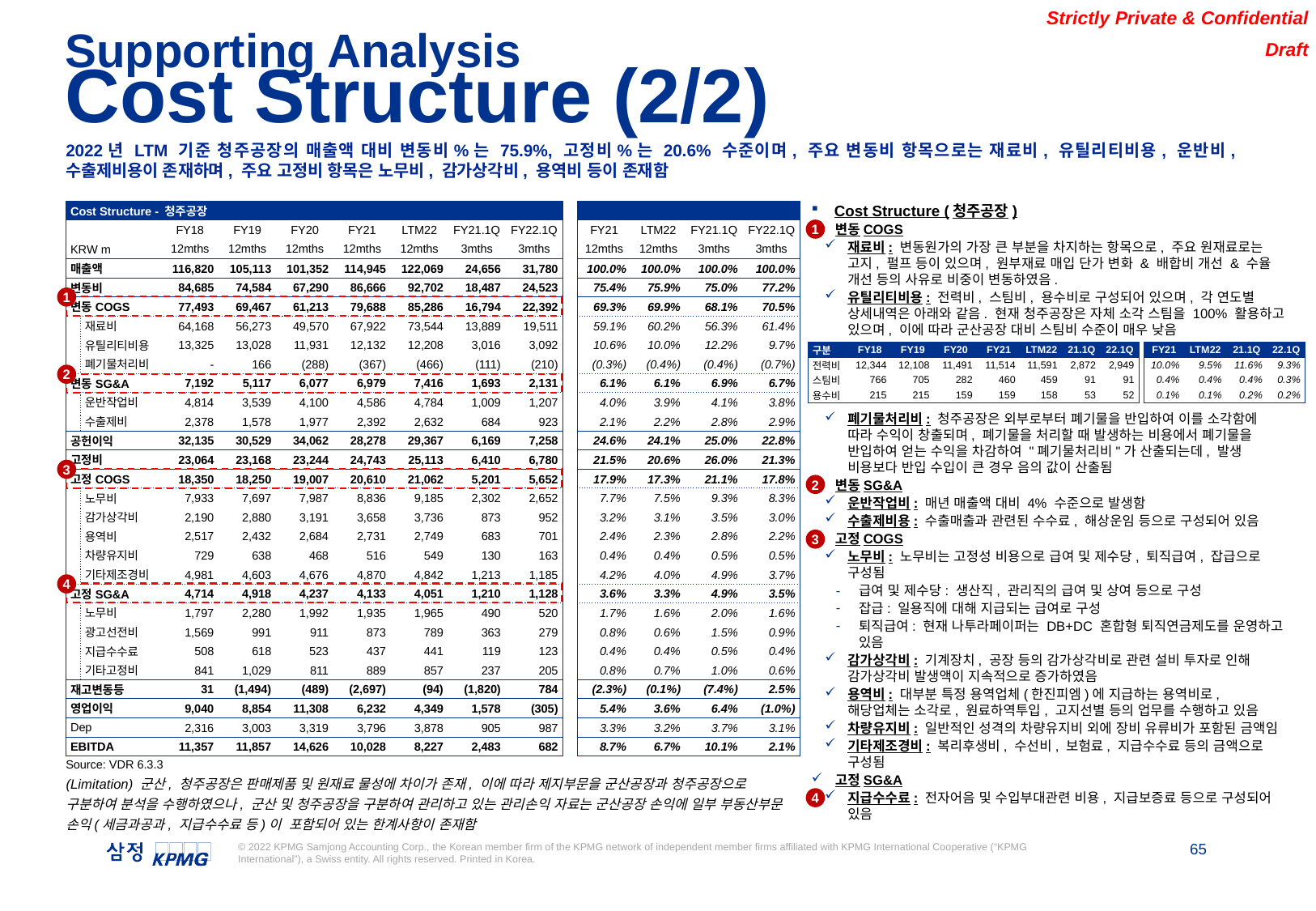

Supporting Analysis
Cost Structure (2/2)
2022년 LTM 기준 청주공장의 매출액 대비 변동비%는 75.9%, 고정비%는 20.6% 수준이며, 주요 변동비 항목으로는 재료비, 유틸리티비용, 운반비, 수출제비용이 존재하며, 주요 고정비 항목은 노무비, 감가상각비, 용역비 등이 존재함
| Cost Structure - 청주공장 |  |  |  |  |  |  |  |  |  |  |  |  |  |
| --- | --- | --- | --- | --- | --- | --- | --- | --- | --- | --- | --- | --- | --- |
|  |  | FY18 | FY19 | FY20 | FY21 | LTM22 | FY21.1Q | FY22.1Q |  | FY21 | LTM22 | FY21.1Q | FY22.1Q |
| KRW m |  | 12mths | 12mths | 12mths | 12mths | 12mths | 3mths | 3mths |  | 12mths | 12mths | 3mths | 3mths |
| 매출액 |  | 116,820 | 105,113 | 101,352 | 114,945 | 122,069 | 24,656 | 31,780 |  | 100.0% | 100.0% | 100.0% | 100.0% |
| 변동비 |  | 84,685 | 74,584 | 67,290 | 86,666 | 92,702 | 18,487 | 24,523 |  | 75.4% | 75.9% | 75.0% | 77.2% |
| 변동COGS |  | 77,493 | 69,467 | 61,213 | 79,688 | 85,286 | 16,794 | 22,392 |  | 69.3% | 69.9% | 68.1% | 70.5% |
|  | 재료비 | 64,168 | 56,273 | 49,570 | 67,922 | 73,544 | 13,889 | 19,511 |  | 59.1% | 60.2% | 56.3% | 61.4% |
|  | 유틸리티비용 | 13,325 | 13,028 | 11,931 | 12,132 | 12,208 | 3,016 | 3,092 |  | 10.6% | 10.0% | 12.2% | 9.7% |
|  | 폐기물처리비 | - | 166 | (288) | (367) | (466) | (111) | (210) |  | (0.3%) | (0.4%) | (0.4%) | (0.7%) |
| 변동SG&A |  | 7,192 | 5,117 | 6,077 | 6,979 | 7,416 | 1,693 | 2,131 |  | 6.1% | 6.1% | 6.9% | 6.7% |
|  | 운반작업비 | 4,814 | 3,539 | 4,100 | 4,586 | 4,784 | 1,009 | 1,207 |  | 4.0% | 3.9% | 4.1% | 3.8% |
|  | 수출제비 | 2,378 | 1,578 | 1,977 | 2,392 | 2,632 | 684 | 923 |  | 2.1% | 2.2% | 2.8% | 2.9% |
| 공헌이익 |  | 32,135 | 30,529 | 34,062 | 28,278 | 29,367 | 6,169 | 7,258 |  | 24.6% | 24.1% | 25.0% | 22.8% |
| 고정비 |  | 23,064 | 23,168 | 23,244 | 24,743 | 25,113 | 6,410 | 6,780 |  | 21.5% | 20.6% | 26.0% | 21.3% |
| 고정COGS |  | 18,350 | 18,250 | 19,007 | 20,610 | 21,062 | 5,201 | 5,652 |  | 17.9% | 17.3% | 21.1% | 17.8% |
|  | 노무비 | 7,933 | 7,697 | 7,987 | 8,836 | 9,185 | 2,302 | 2,652 |  | 7.7% | 7.5% | 9.3% | 8.3% |
|  | 감가상각비 | 2,190 | 2,880 | 3,191 | 3,658 | 3,736 | 873 | 952 |  | 3.2% | 3.1% | 3.5% | 3.0% |
|  | 용역비 | 2,517 | 2,432 | 2,684 | 2,731 | 2,749 | 683 | 701 |  | 2.4% | 2.3% | 2.8% | 2.2% |
|  | 차량유지비 | 729 | 638 | 468 | 516 | 549 | 130 | 163 |  | 0.4% | 0.4% | 0.5% | 0.5% |
|  | 기타제조경비 | 4,981 | 4,603 | 4,676 | 4,870 | 4,842 | 1,213 | 1,185 |  | 4.2% | 4.0% | 4.9% | 3.7% |
| 고정SG&A |  | 4,714 | 4,918 | 4,237 | 4,133 | 4,051 | 1,210 | 1,128 |  | 3.6% | 3.3% | 4.9% | 3.5% |
|  | 노무비 | 1,797 | 2,280 | 1,992 | 1,935 | 1,965 | 490 | 520 |  | 1.7% | 1.6% | 2.0% | 1.6% |
|  | 광고선전비 | 1,569 | 991 | 911 | 873 | 789 | 363 | 279 |  | 0.8% | 0.6% | 1.5% | 0.9% |
|  | 지급수수료 | 508 | 618 | 523 | 437 | 441 | 119 | 123 |  | 0.4% | 0.4% | 0.5% | 0.4% |
|  | 기타고정비 | 841 | 1,029 | 811 | 889 | 857 | 237 | 205 |  | 0.8% | 0.7% | 1.0% | 0.6% |
| 재고변동등 |  | 31 | (1,494) | (489) | (2,697) | (94) | (1,820) | 784 |  | (2.3%) | (0.1%) | (7.4%) | 2.5% |
| 영업이익 |  | 9,040 | 8,854 | 11,308 | 6,232 | 4,349 | 1,578 | (305) |  | 5.4% | 3.6% | 6.4% | (1.0%) |
| Dep |  | 2,316 | 3,003 | 3,319 | 3,796 | 3,878 | 905 | 987 |  | 3.3% | 3.2% | 3.7% | 3.1% |
| EBITDA |  | 11,357 | 11,857 | 14,626 | 10,028 | 8,227 | 2,483 | 682 |  | 8.7% | 6.7% | 10.1% | 2.1% |
Cost Structure (청주공장)
변동COGS
재료비: 변동원가의 가장 큰 부분을 차지하는 항목으로, 주요 원재료로는 고지, 펄프 등이 있으며, 원부재료 매입 단가 변화 & 배합비 개선 & 수율 개선 등의 사유로 비중이 변동하였음.
유틸리티비용: 전력비, 스팀비, 용수비로 구성되어 있으며, 각 연도별 상세내역은 아래와 같음. 현재 청주공장은 자체 소각 스팀을 100% 활용하고 있으며, 이에 따라 군산공장 대비 스팀비 수준이 매우 낮음

폐기물처리비: 청주공장은 외부로부터 폐기물을 반입하여 이를 소각함에 따라 수익이 창출되며, 폐기물을 처리할 때 발생하는 비용에서 폐기물을 반입하여 얻는 수익을 차감하여 "폐기물처리비"가 산출되는데, 발생 비용보다 반입 수입이 큰 경우 음의 값이 산출됨
변동SG&A
운반작업비: 매년 매출액 대비 4% 수준으로 발생함
수출제비용: 수출매출과 관련된 수수료, 해상운임 등으로 구성되어 있음
고정COGS
노무비: 노무비는 고정성 비용으로 급여 및 제수당, 퇴직급여, 잡급으로 구성됨
급여 및 제수당: 생산직, 관리직의 급여 및 상여 등으로 구성
잡급: 일용직에 대해 지급되는 급여로 구성
퇴직급여: 현재 나투라페이퍼는 DB+DC 혼합형 퇴직연금제도를 운영하고 있음
감가상각비: 기계장치, 공장 등의 감가상각비로 관련 설비 투자로 인해 감가상각비 발생액이 지속적으로 증가하였음
용역비: 대부분 특정 용역업체(한진피엠)에 지급하는 용역비로, 해당업체는 소각로, 원료하역투입, 고지선별 등의 업무를 수행하고 있음
차량유지비: 일반적인 성격의 차량유지비 외에 장비 유류비가 포함된 금액임
기타제조경비: 복리후생비, 수선비, 보험료, 지급수수료 등의 금액으로 구성됨
고정SG&A
지급수수료: 전자어음 및 수입부대관련 비용, 지급보증료 등으로 구성되어 있음

1
1

| 구분 | FY18 | FY19 | FY20 | FY21 | LTM22 | 21.1Q | 22.1Q |  | FY21 | LTM22 | 21.1Q | 22.1Q |
| --- | --- | --- | --- | --- | --- | --- | --- | --- | --- | --- | --- | --- |
| 전력비 | 12,344 | 12,108 | 11,491 | 11,514 | 11,591 | 2,872 | 2,949 |  | 10.0% | 9.5% | 11.6% | 9.3% |
| 스팀비 | 766 | 705 | 282 | 460 | 459 | 91 | 91 |  | 0.4% | 0.4% | 0.4% | 0.3% |
| 용수비 | 215 | 215 | 159 | 159 | 158 | 53 | 52 |  | 0.1% | 0.1% | 0.2% | 0.2% |
2

3

2
3
4

Source: VDR 6.3.3
(Limitation) 군산, 청주공장은 판매제품 및 원재료 물성에 차이가 존재, 이에 따라 제지부문을 군산공장과 청주공장으로 구분하여 분석을 수행하였으나, 군산 및 청주공장을 구분하여 관리하고 있는 관리손익 자료는 군산공장 손익에 일부 부동산부문 손익(세금과공과, 지급수수료 등)이  포함되어 있는 한계사항이 존재함
4